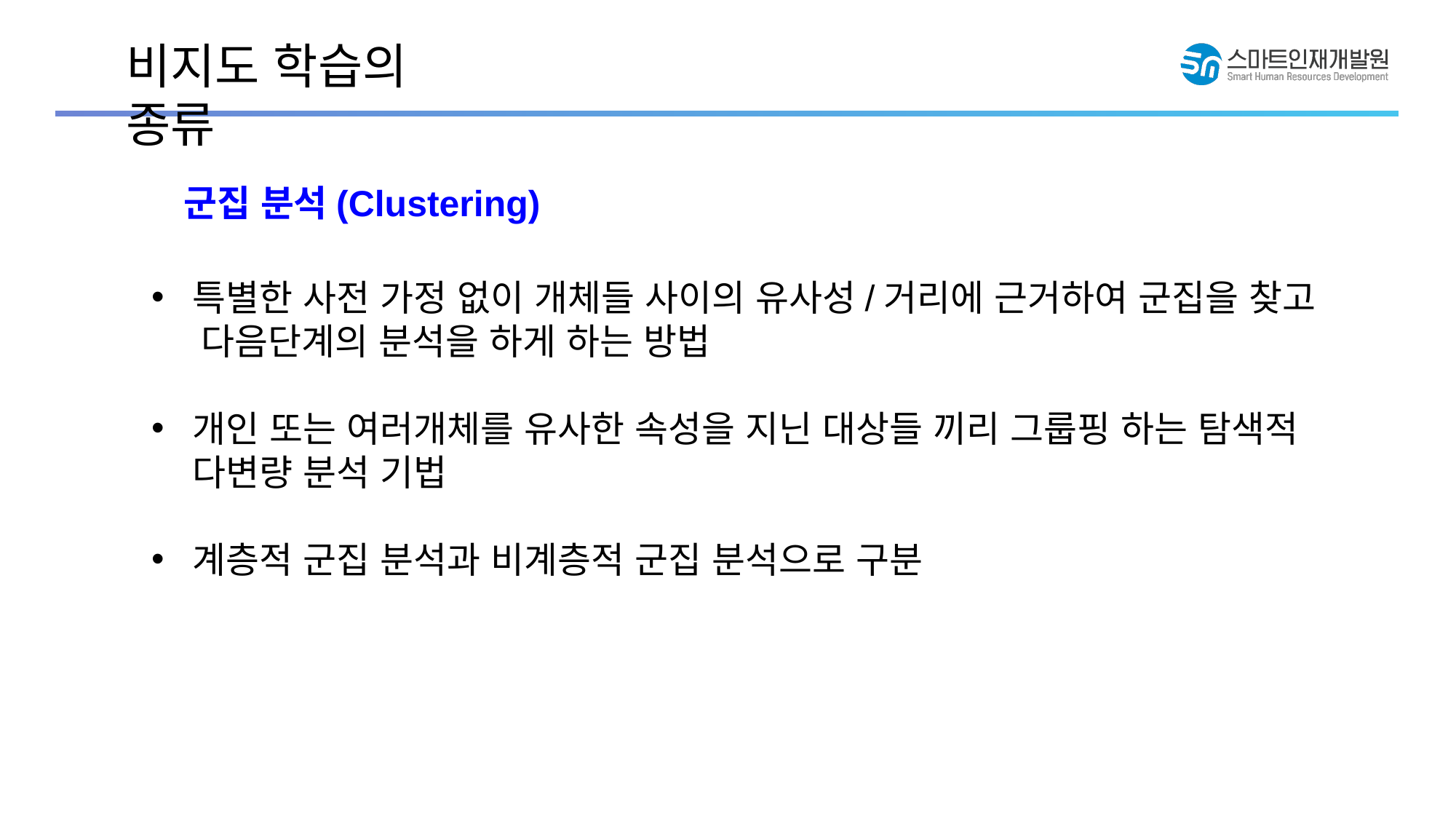

비지도 학습의 종류
군집 분석(Clustering)
특별한 사전 가정 없이 개체들 사이의 유사성/거리에 근거하여 군집을 찾고
    다음단계의 분석을 하게 하는 방법

개인 또는 여러개체를 유사한 속성을 지닌 대상들 끼리 그룹핑 하는 탐색적 다변량 분석 기법

계층적 군집 분석과 비계층적 군집 분석으로 구분